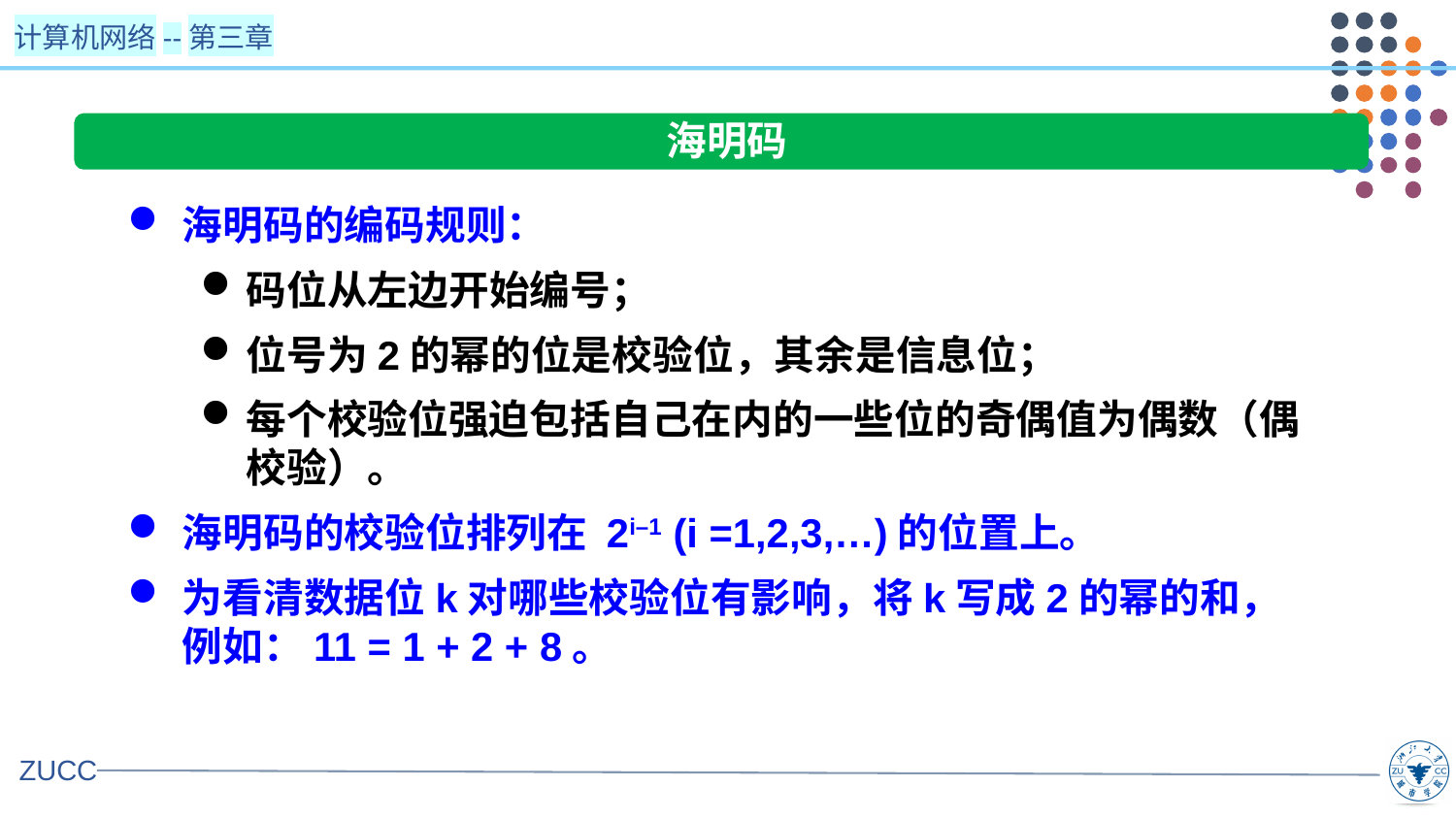

海明码

海明码的编码规则：
码位从左边开始编号；
位号为2的幂的位是校验位，其余是信息位；
每个校验位强迫包括自己在内的一些位的奇偶值为偶数（偶校验）。
海明码的校验位排列在 2i–1 (i =1,2,3,…)的位置上。
为看清数据位k对哪些校验位有影响，将k写成2的幂的和，例如：11 = 1 + 2 + 8。